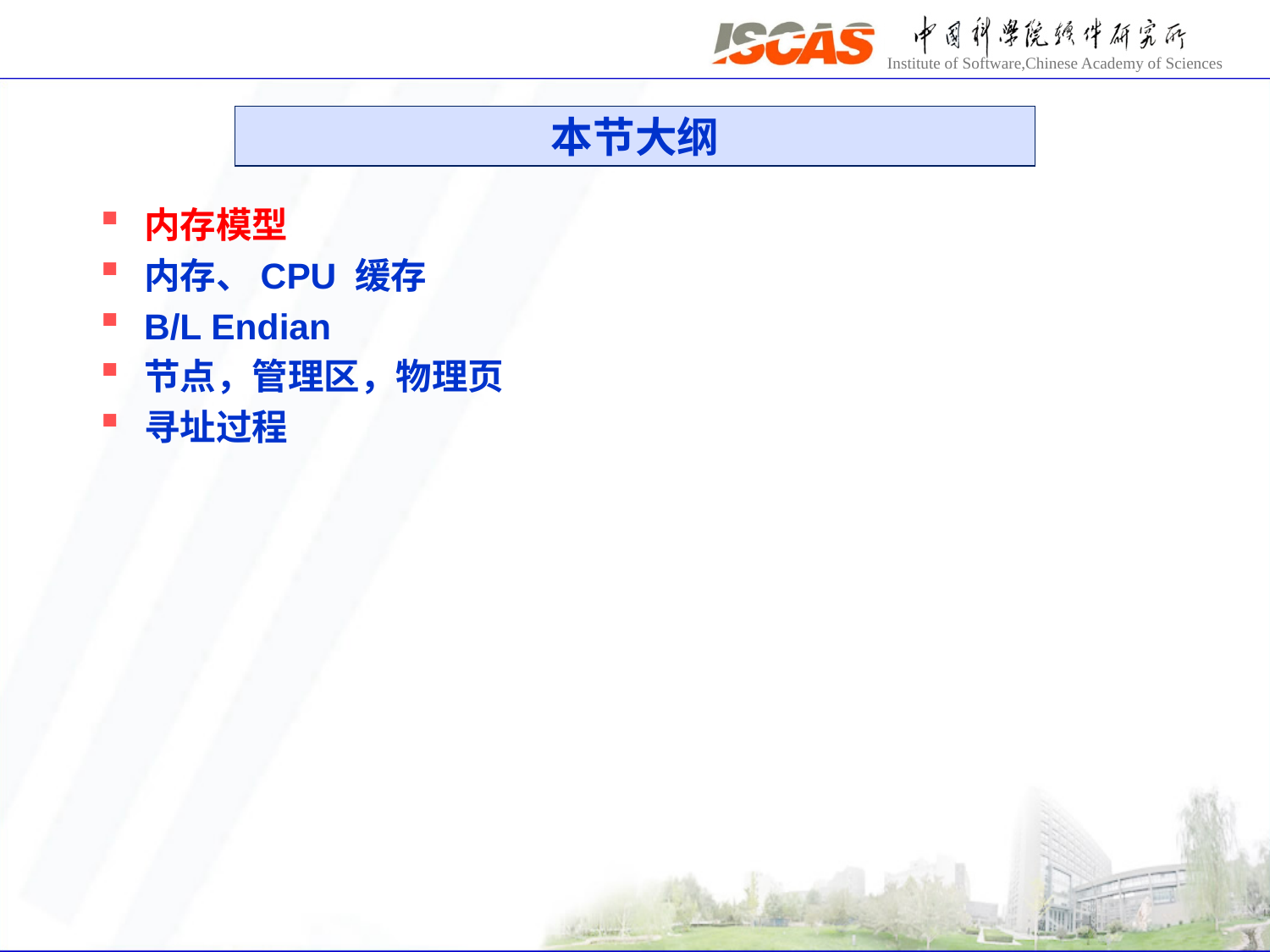

本节大纲
内存模型
内存、CPU 缓存
B/L Endian
节点，管理区，物理页
寻址过程